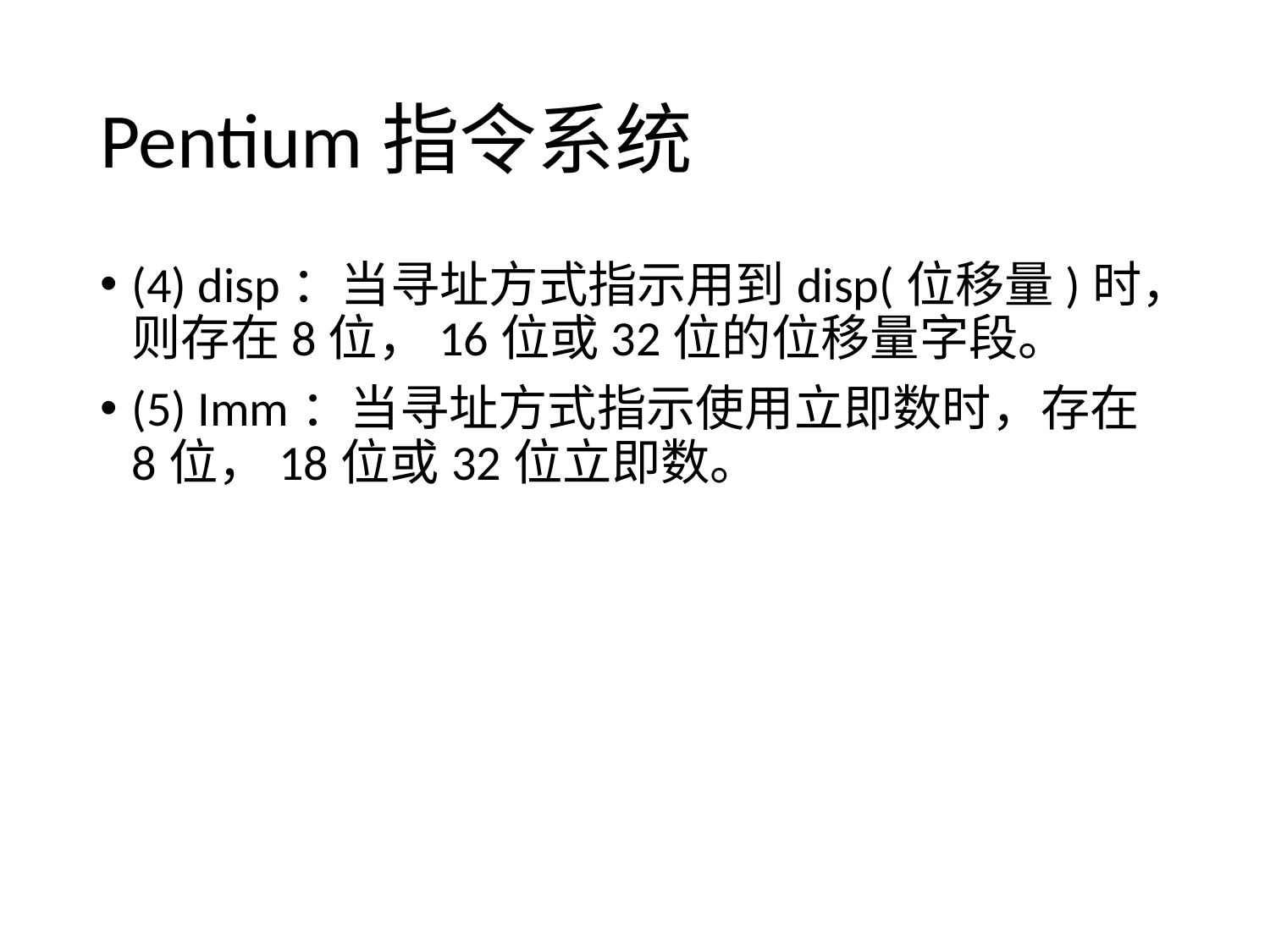

# Pentium指令系统
(4) disp：当寻址方式指示用到disp(位移量)时，则存在8位，16位或32位的位移量字段。
(5) Imm：当寻址方式指示使用立即数时，存在8位，18位或32位立即数。